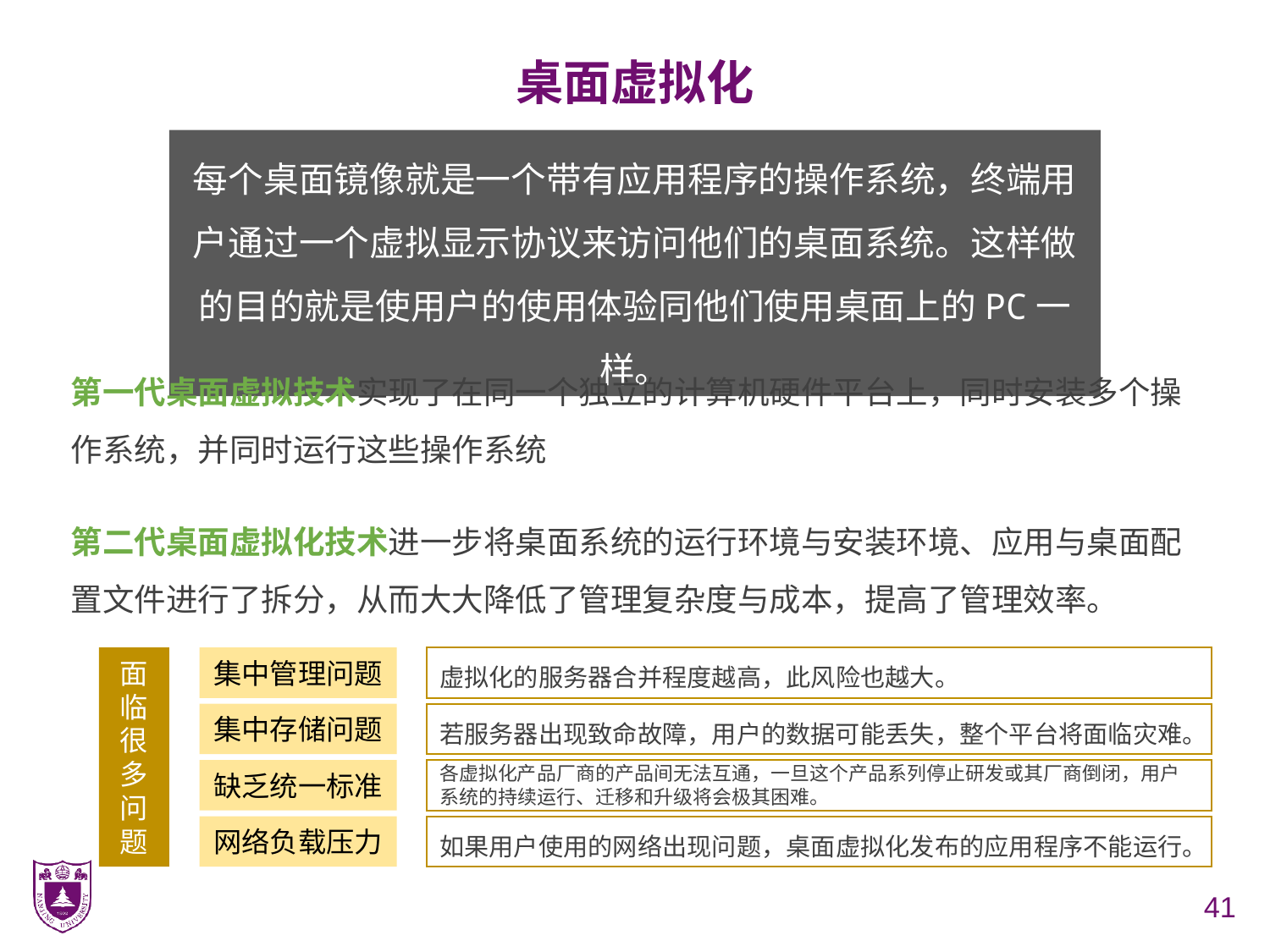

# 桌面虚拟化
每个桌面镜像就是一个带有应用程序的操作系统，终端用户通过一个虚拟显示协议来访问他们的桌面系统。这样做的目的就是使用户的使用体验同他们使用桌面上的PC一样。
第一代桌面虚拟技术实现了在同一个独立的计算机硬件平台上，同时安装多个操作系统，并同时运行这些操作系统
第二代桌面虚拟化技术进一步将桌面系统的运行环境与安装环境、应用与桌面配置文件进行了拆分，从而大大降低了管理复杂度与成本，提高了管理效率。
面临很多问题
集中管理问题
虚拟化的服务器合并程度越高，此风险也越大。
集中存储问题
若服务器出现致命故障，用户的数据可能丢失，整个平台将面临灾难。
缺乏统一标准
各虚拟化产品厂商的产品间无法互通，一旦这个产品系列停止研发或其厂商倒闭，用户系统的持续运行、迁移和升级将会极其困难。
网络负载压力
如果用户使用的网络出现问题，桌面虚拟化发布的应用程序不能运行。
41